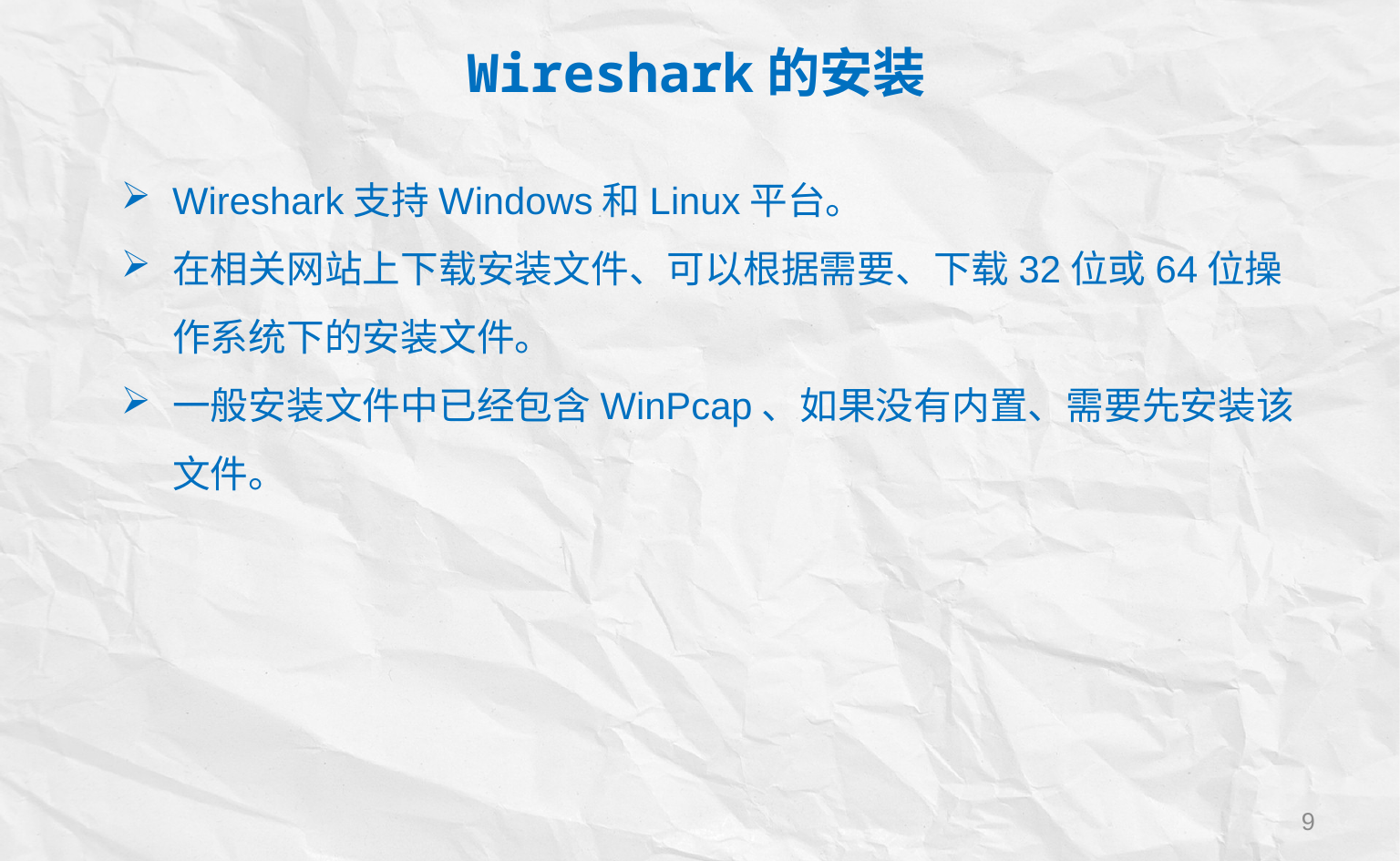

Wireshark的安装
Wireshark支持Windows和Linux平台。
在相关网站上下载安装文件、可以根据需要、下载32位或64位操作系统下的安装文件。
一般安装文件中已经包含WinPcap、如果没有内置、需要先安装该文件。

 9